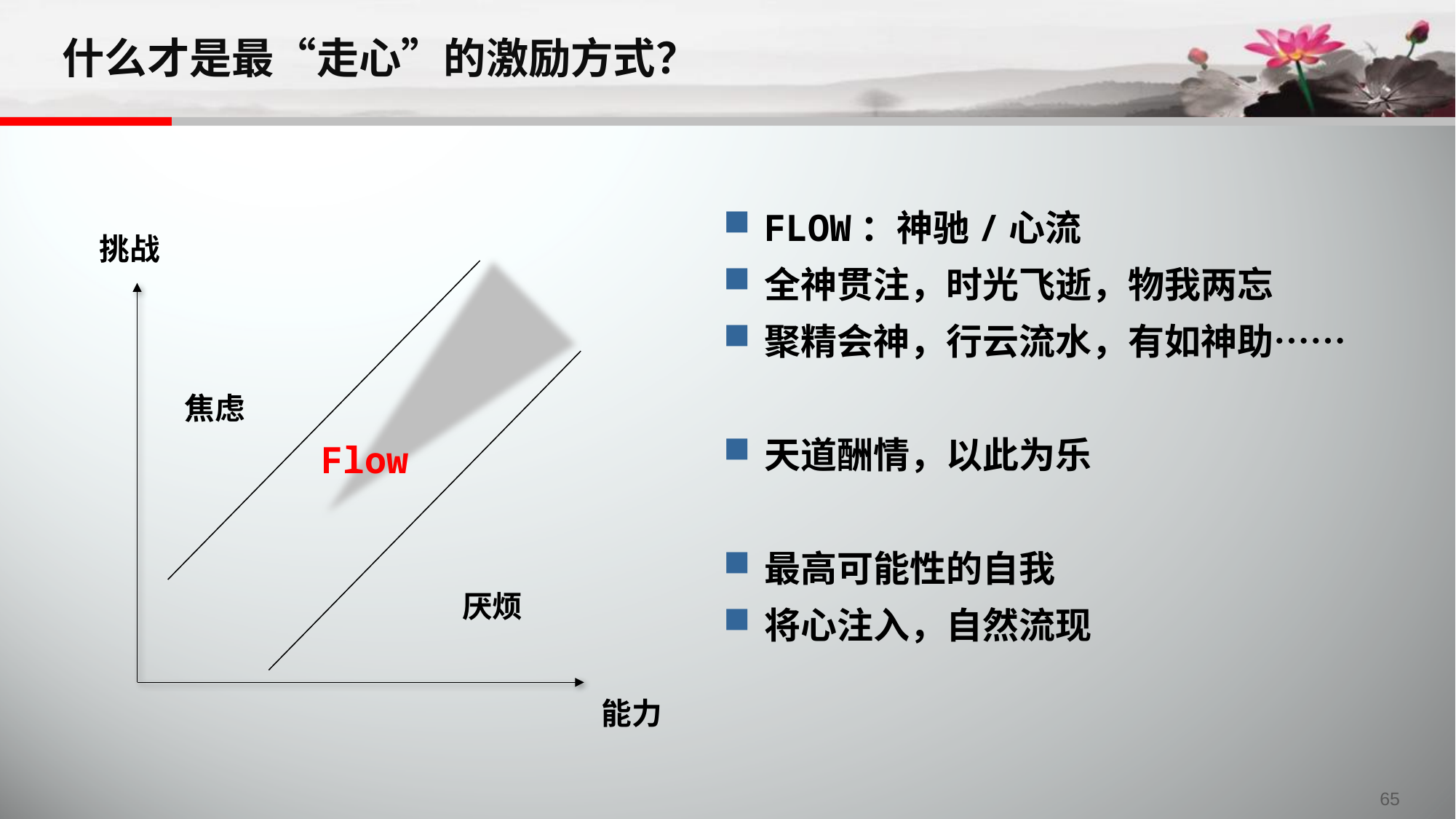

什么才是最“走心”的激励方式？

FLOW：神驰/心流
全神贯注，时光飞逝，物我两忘
聚精会神，行云流水，有如神助……

天道酬情，以此为乐

最高可能性的自我
将心注入，自然流现

挑战

焦虑
Flow

厌烦
能力
65